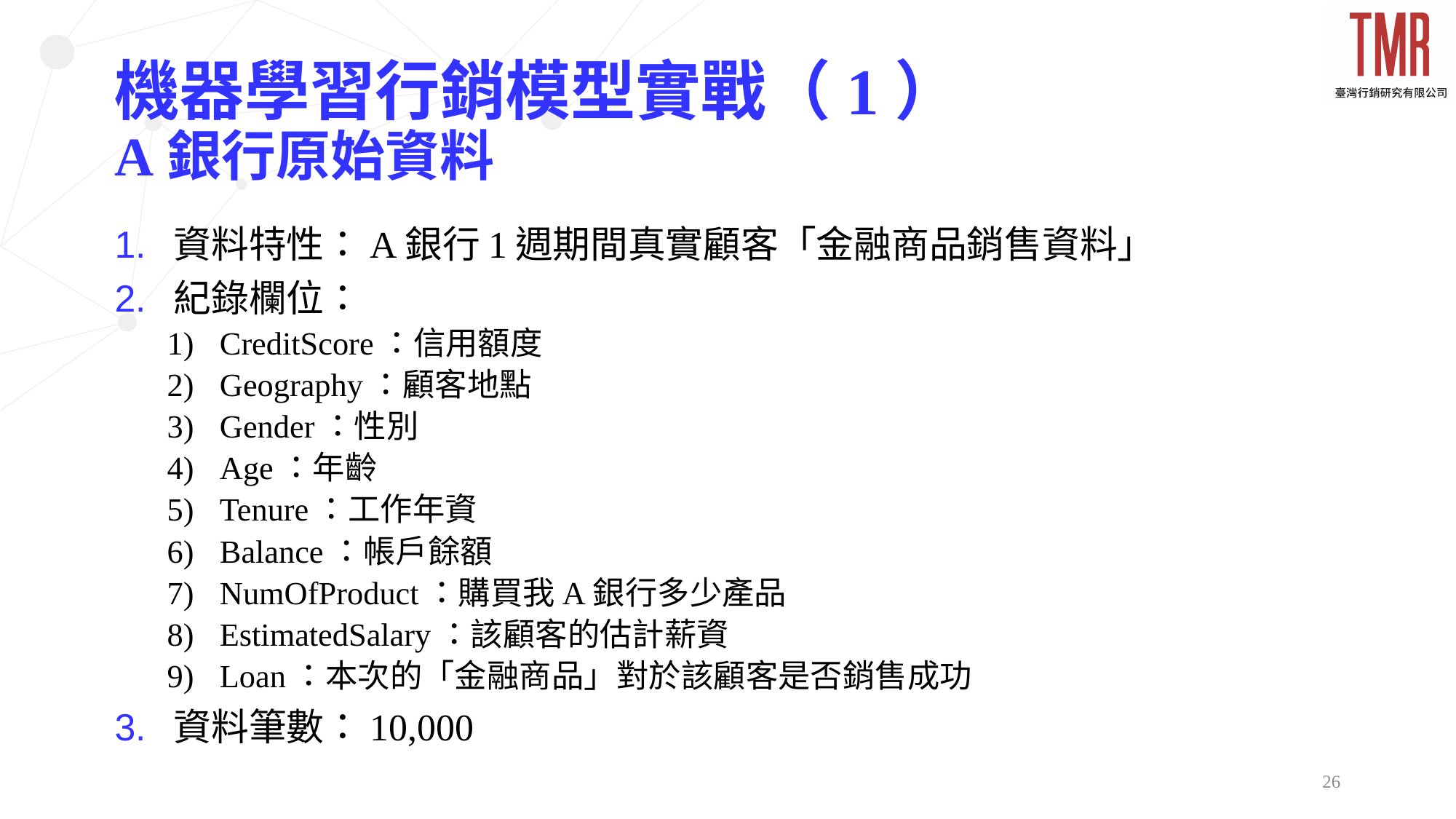

# 機器學習行銷模型實戰（1） A銀行原始資料
資料特性：A銀行1週期間真實顧客「金融商品銷售資料」
紀錄欄位：
CreditScore：信用額度
Geography：顧客地點
Gender：性別
Age：年齡
Tenure：工作年資
Balance：帳戶餘額
NumOfProduct：購買我A銀行多少產品
EstimatedSalary：該顧客的估計薪資
Loan：本次的「金融商品」對於該顧客是否銷售成功
資料筆數：10,000

26